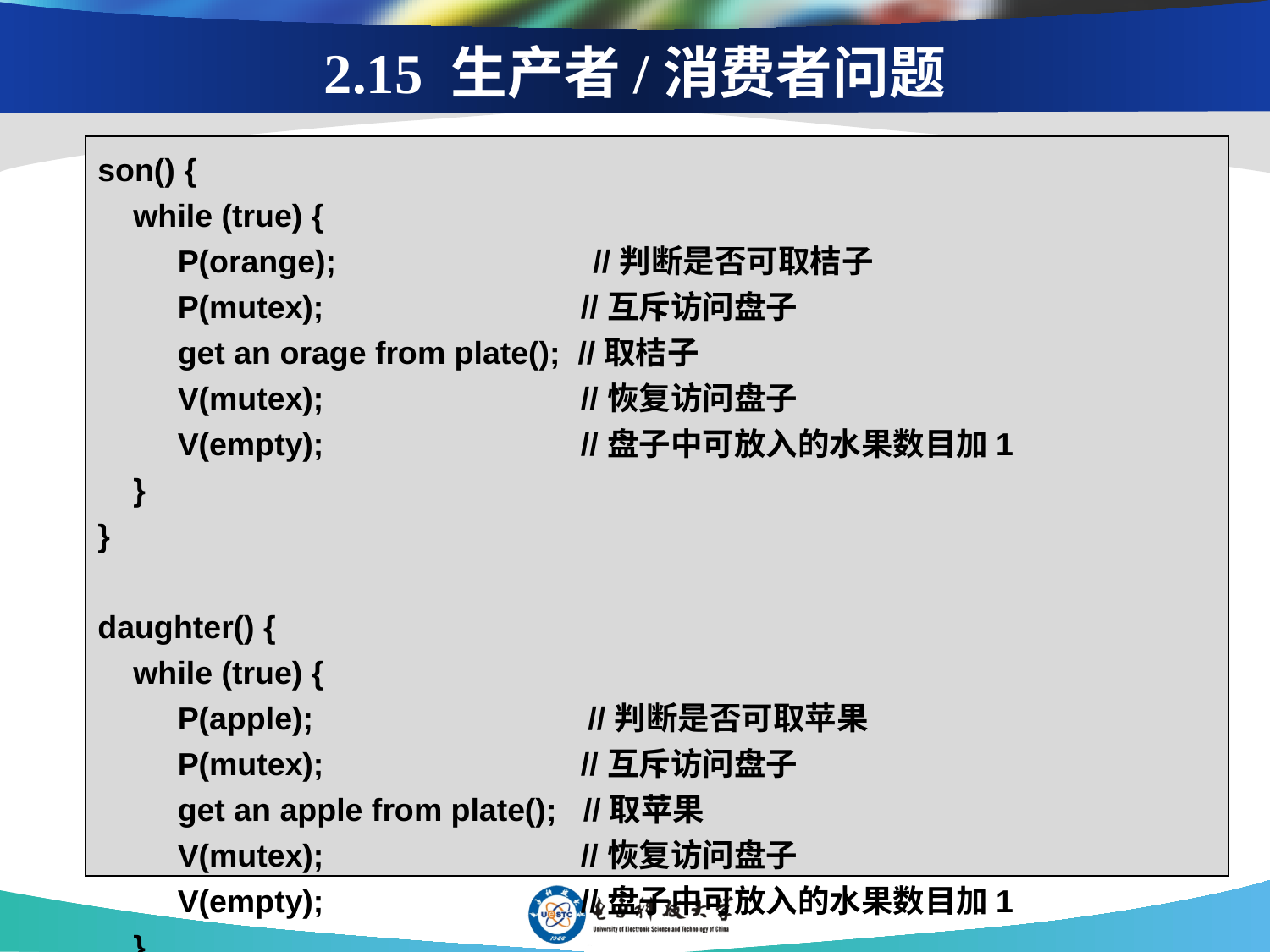

2.15 生产者/消费者问题
son() {
    while (true) {
         P(orange);                             //判断是否可取桔子
         P(mutex);                             //互斥访问盘子
         get an orage from plate();  //取桔子
         V(mutex);                             //恢复访问盘子
         V(empty);                             //盘子中可放入的水果数目加1
    }
}

daughter() {
    while (true) {
         P(apple);                               //判断是否可取苹果
         P(mutex);                             //互斥访问盘子
         get an apple from plate();   //取苹果
         V(mutex);                             //恢复访问盘子
         V(empty);                             //盘子中可放入的水果数目加1
    }
}